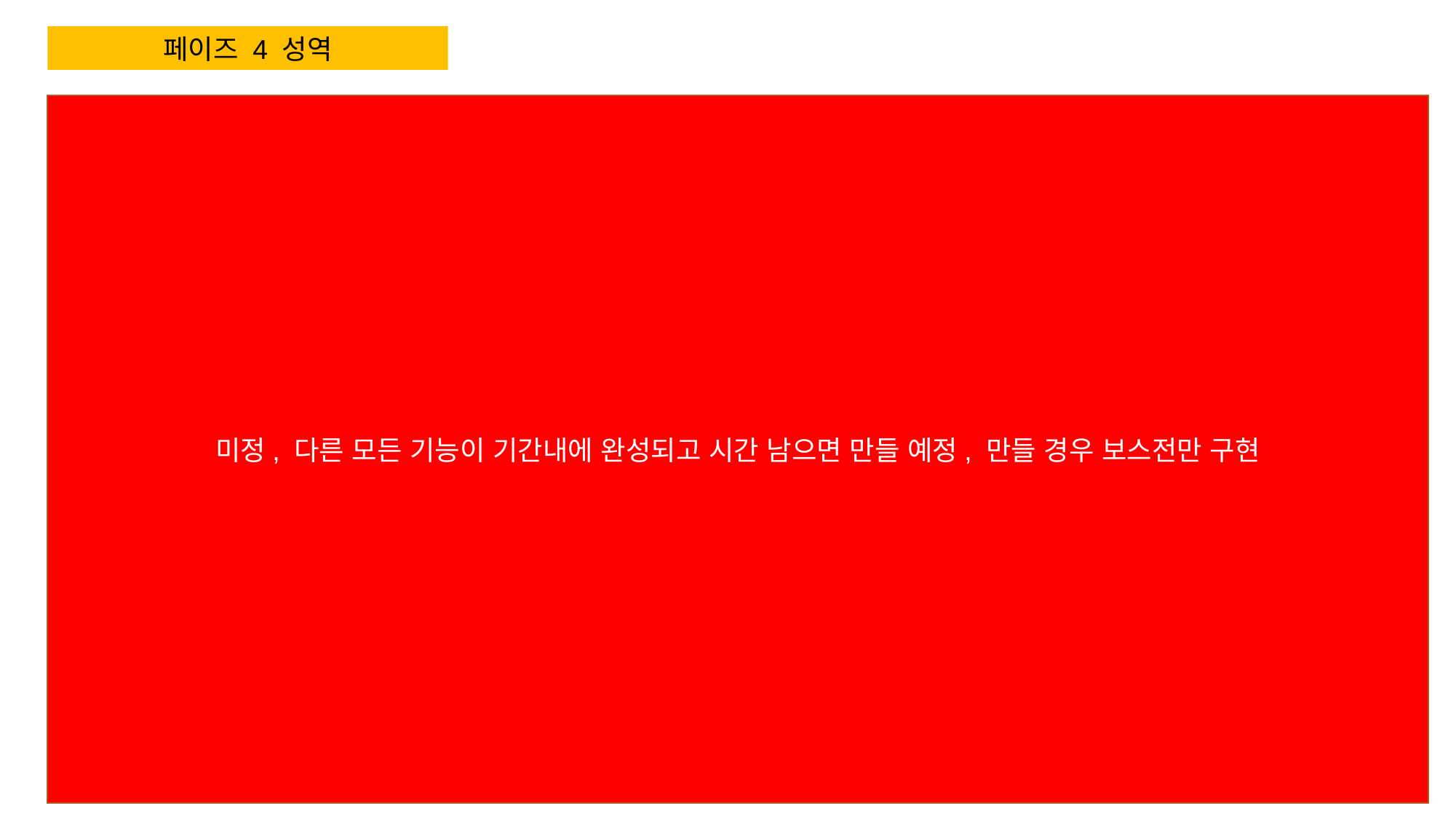

페이즈 4 성역
미정, 다른 모든 기능이 기간내에 완성되고 시간 남으면 만들 예정, 만들 경우 보스전만 구현